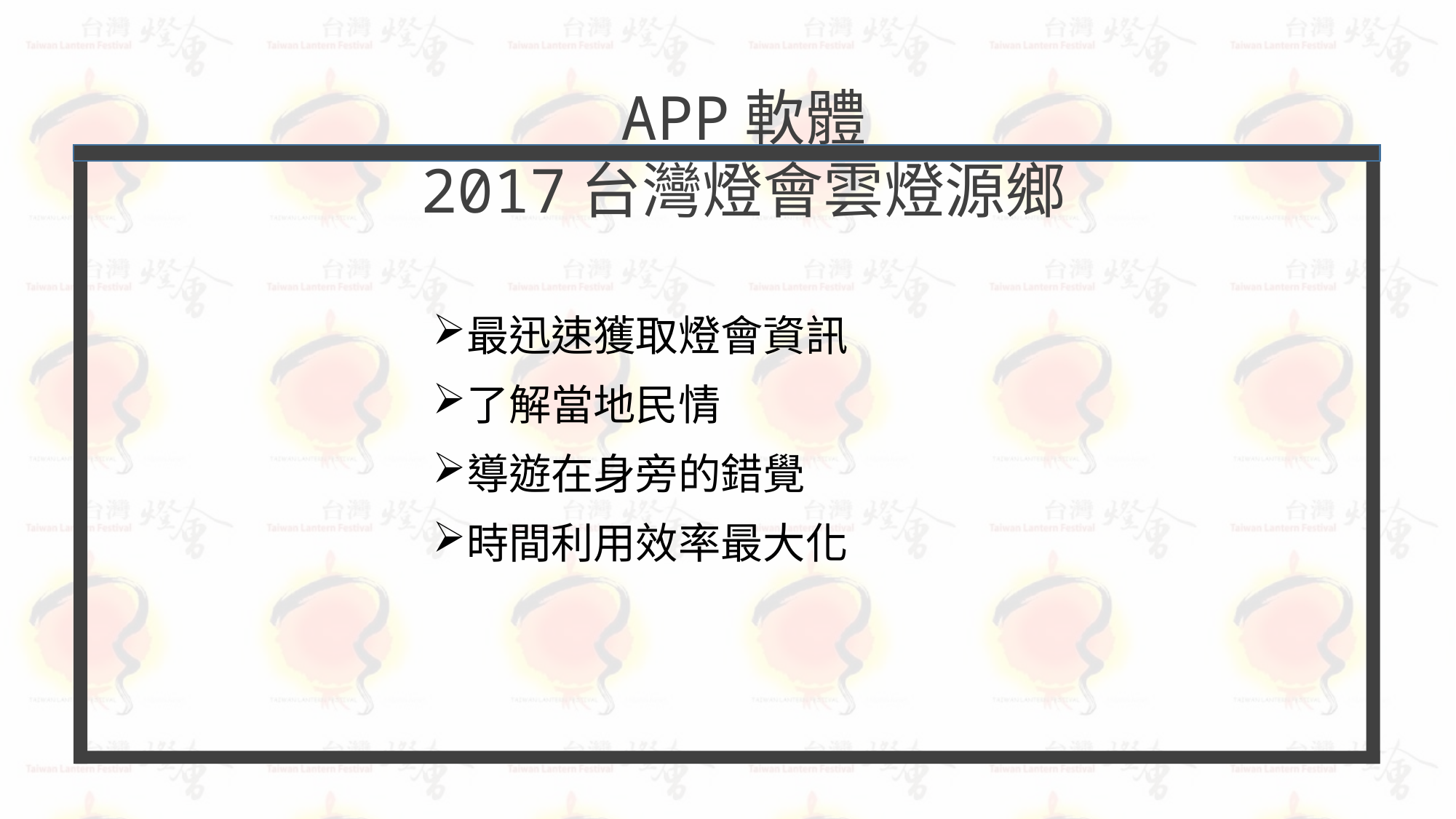

APP軟體
2017台灣燈會雲燈源鄉

最迅速獲取燈會資訊
了解當地民情
導遊在身旁的錯覺
時間利用效率最大化